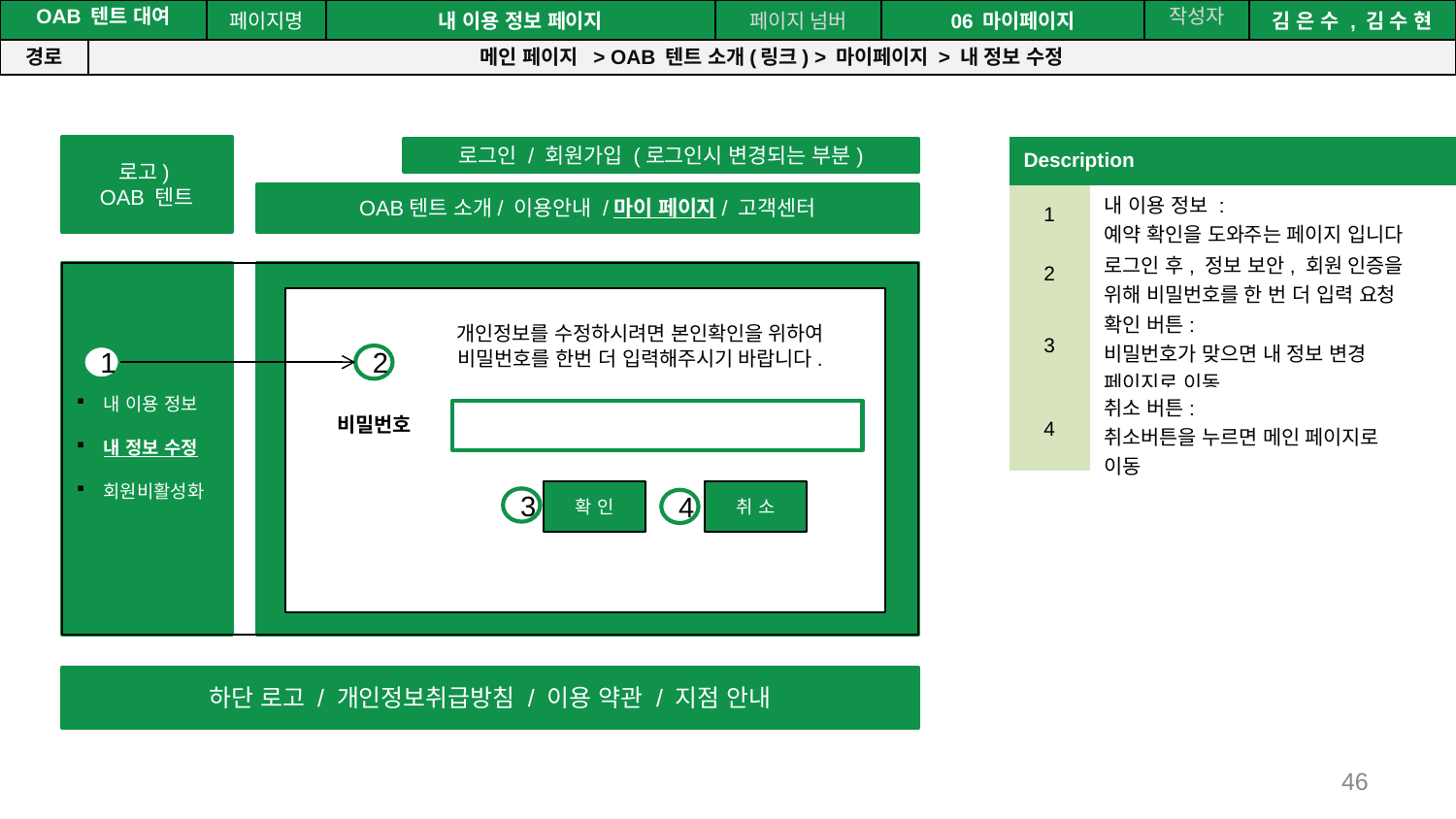

공간(오피스) 대여 시스템
| OAB 텐트 대여 |  | 페이지명 | 내 이용 정보 페이지 | 페이지 넘버 | 06 마이페이지 | 작성자 | 김 은 수 , 김 수 현 |
| --- | --- | --- | --- | --- | --- | --- | --- |
| 경로 | 메인 페이지 > OAB 텐트 소개(링크) > 마이페이지 > 내 정보 수정 |  |  |  |  |  |  |
로고)
OAB 텐트
로그인 / 회원가입 (로그인시 변경되는 부분)
OAB텐트 소개/ 이용안내 /마이 페이지/ 고객센터

내 이용 정보
내 정보 수정
회원비활성화

하단 로고 / 개인정보취급방침 / 이용 약관 / 지점 안내
| Description |  |
| --- | --- |
| 1 | 내 이용 정보 : 예약 확인을 도와주는 페이지 입니다 |
| 2 | 로그인 후, 정보 보안, 회원 인증을 위해 비밀번호를 한 번 더 입력 요청 |
| 3 | 확인 버튼: 비밀번호가 맞으면 내 정보 변경 페이지로 이동. |
| 4 | 취소 버튼: 취소버튼을 누르면 메인 페이지로 이동 |
 개인정보를 수정하시려면 본인확인을 위하여
  비밀번호를 한번 더 입력해주시기 바랍니다.
1
2

비밀번호
확 인
취 소
3
4
46